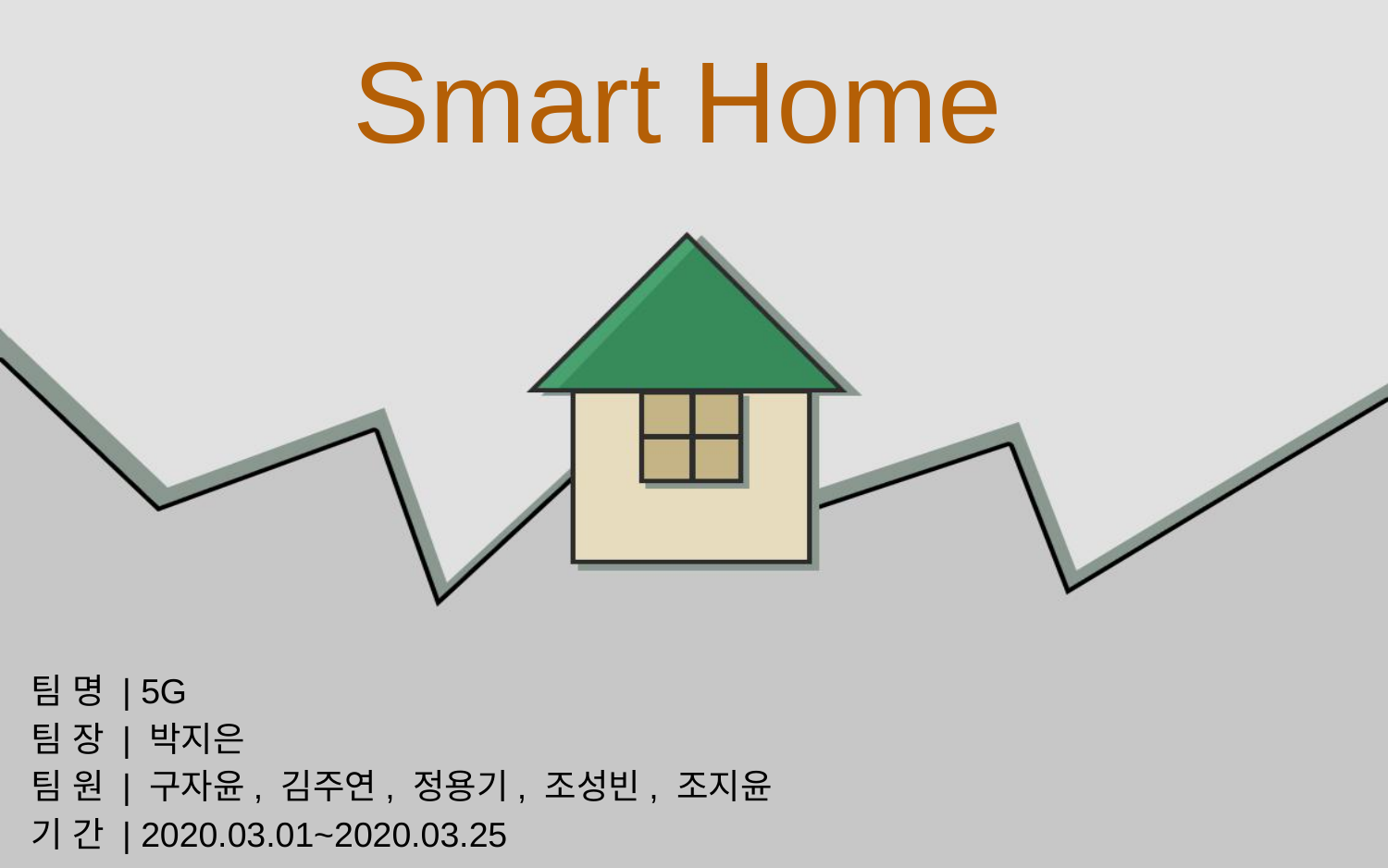

# Smart Home
팀 명 | 5G
팀 장 | 박지은
팀 원 | 구자윤, 김주연, 정용기, 조성빈, 조지윤
기 간 | 2020.03.01~2020.03.25